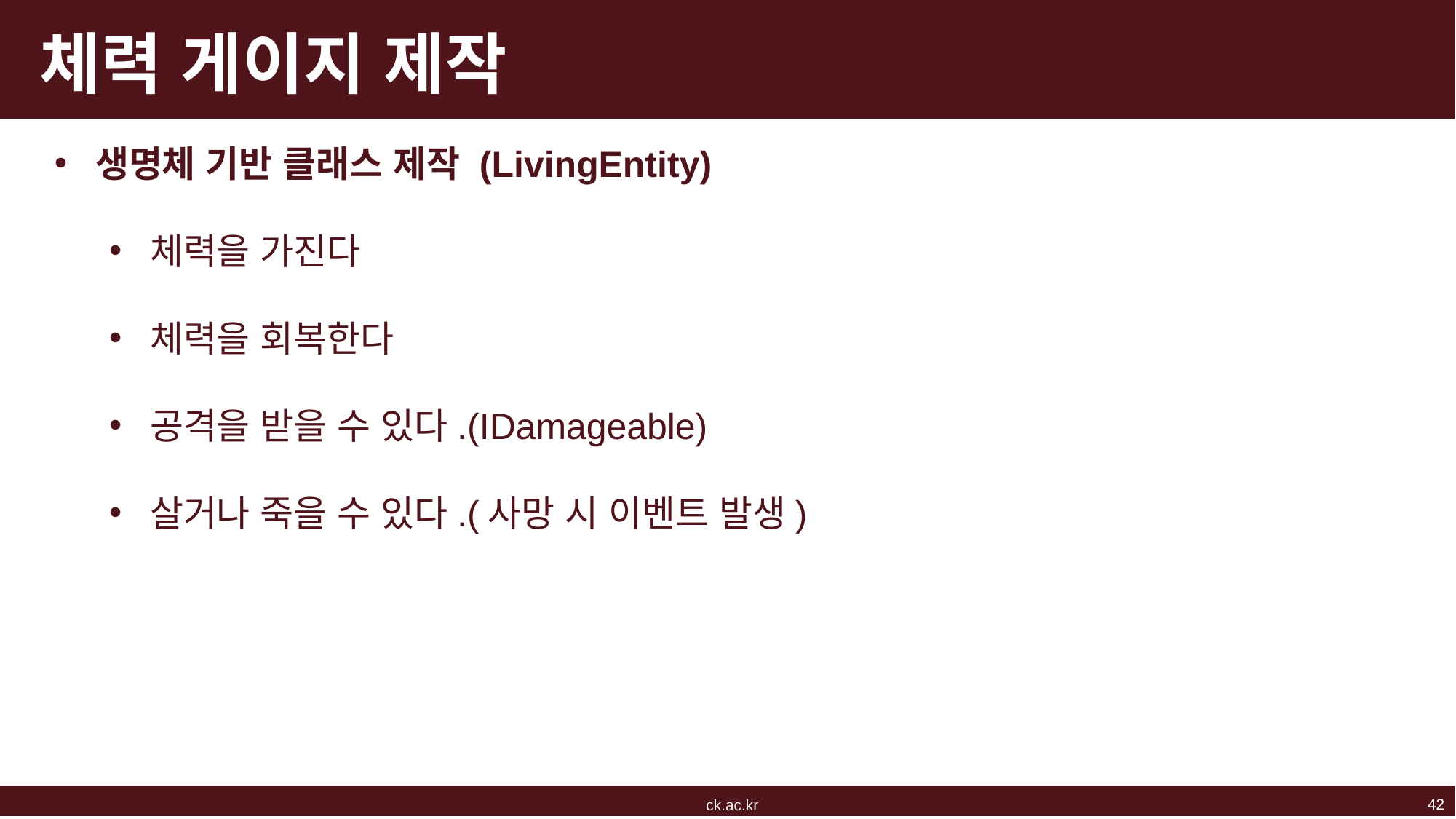

# 체력 게이지 제작
생명체 기반 클래스 제작 (LivingEntity)

체력을 가진다

체력을 회복한다

공격을 받을 수 있다.(IDamageable)

살거나 죽을 수 있다.(사망 시 이벤트 발생)
42
ck.ac.kr